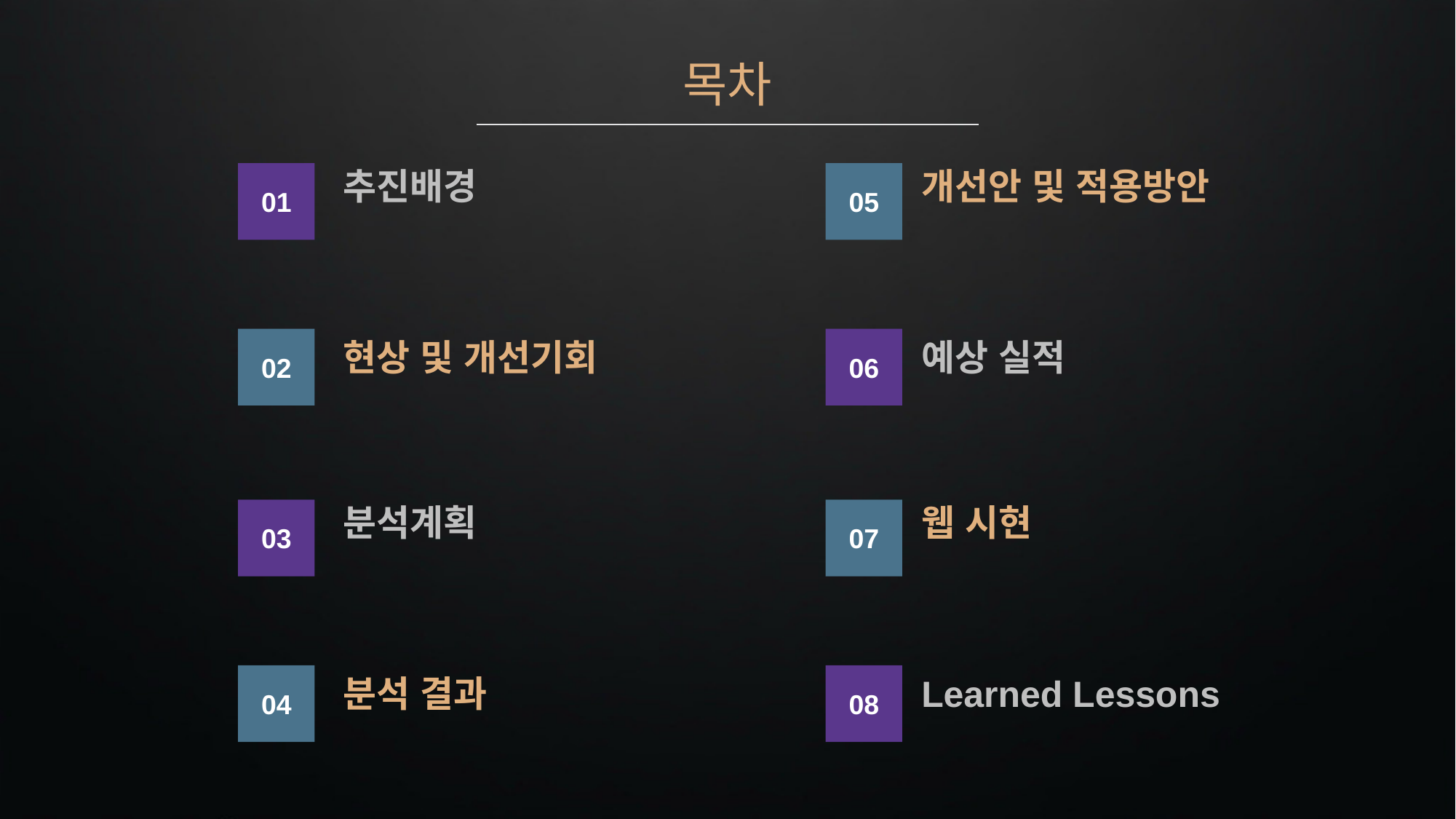

목차
추진배경
개선안 및 적용방안
01
05
현상 및 개선기회
예상 실적
02
06
분석계획
웹 시현
03
07
분석 결과
Learned Lessons
04
08